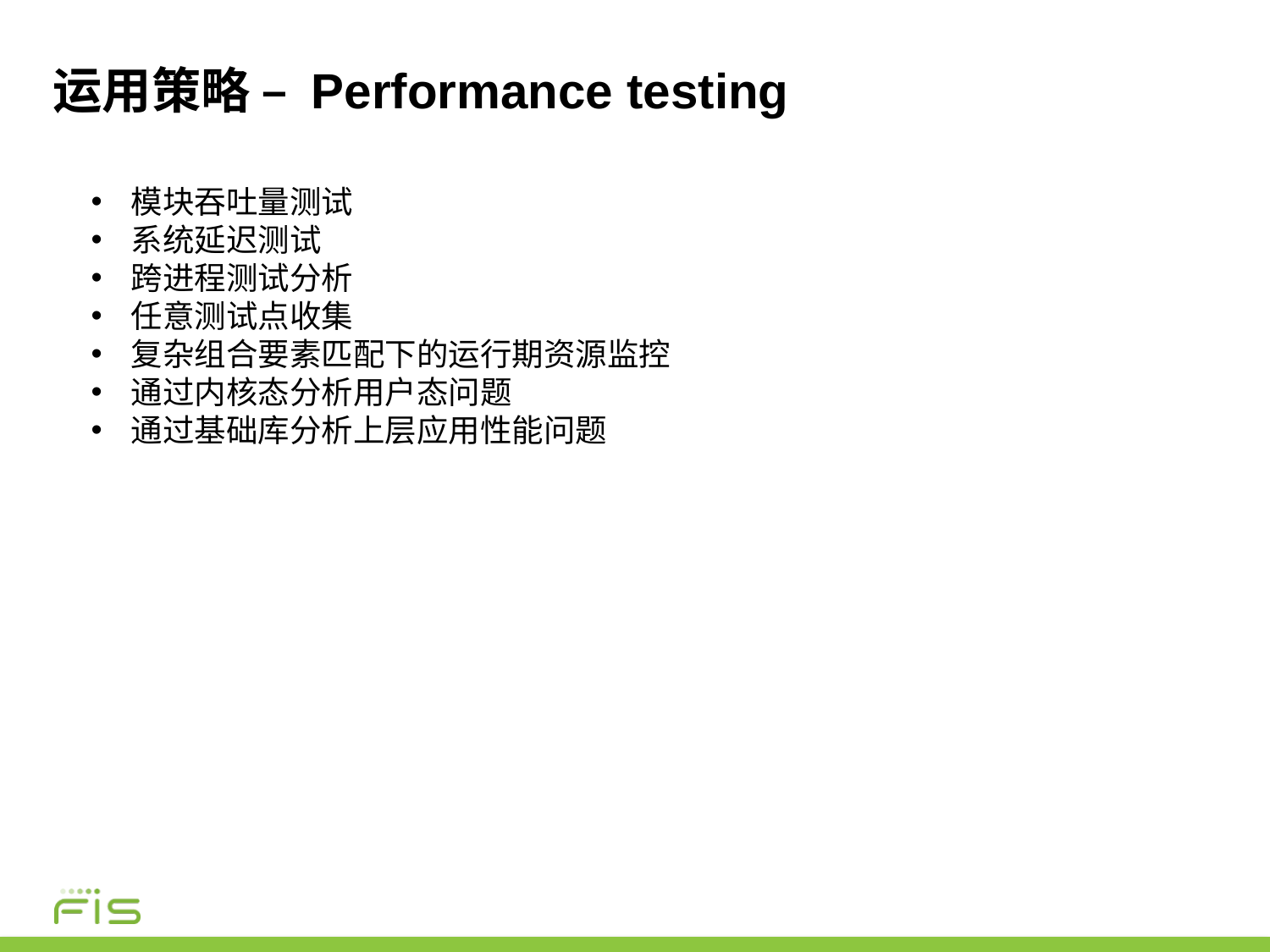

# 运用策略 – Performance testing
模块吞吐量测试
系统延迟测试
跨进程测试分析
任意测试点收集
复杂组合要素匹配下的运行期资源监控
通过内核态分析用户态问题
通过基础库分析上层应用性能问题